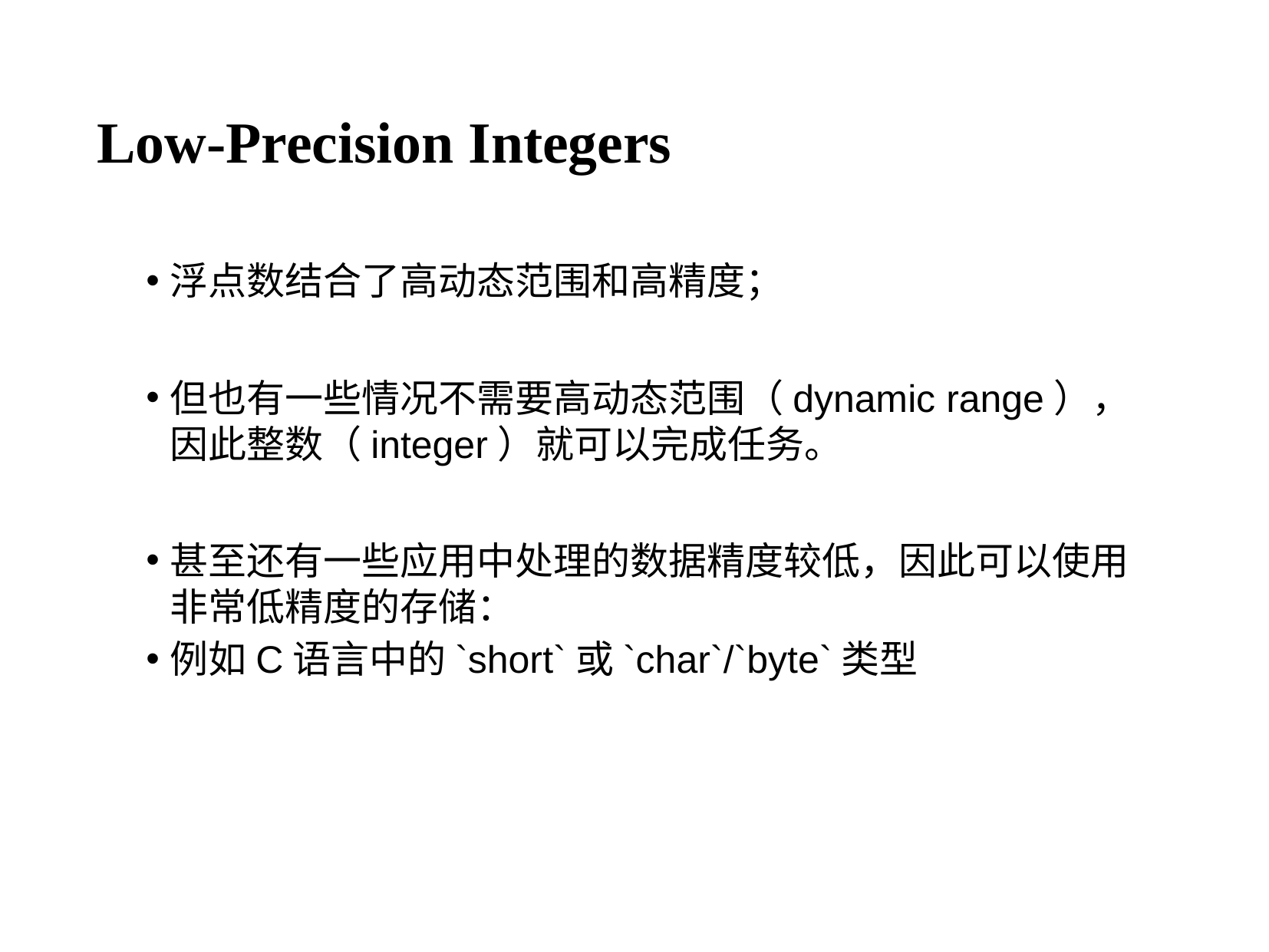

# Low-Precision Integers
浮点数结合了高动态范围和高精度；

但也有一些情况不需要高动态范围（dynamic range），因此整数（integer）就可以完成任务。

甚至还有一些应用中处理的数据精度较低，因此可以使用非常低精度的存储：
例如C语言中的`short`或`char`/`byte`类型